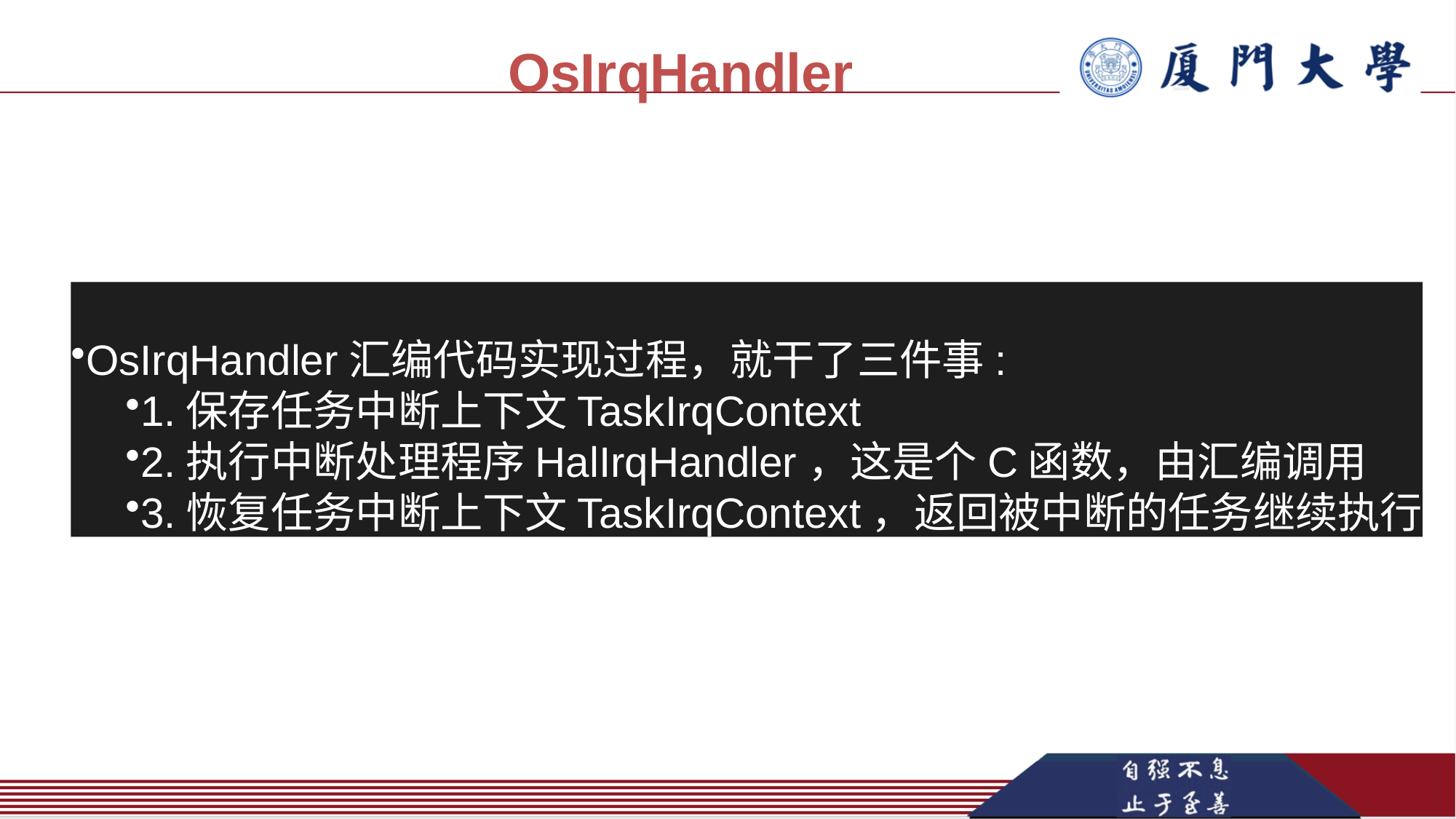

OsIrqHandler

OsIrqHandler汇编代码实现过程，就干了三件事:
1.保存任务中断上下文TaskIrqContext
2.执行中断处理程序HalIrqHandler，这是个C函数，由汇编调用
3.恢复任务中断上下文TaskIrqContext，返回被中断的任务继续执行